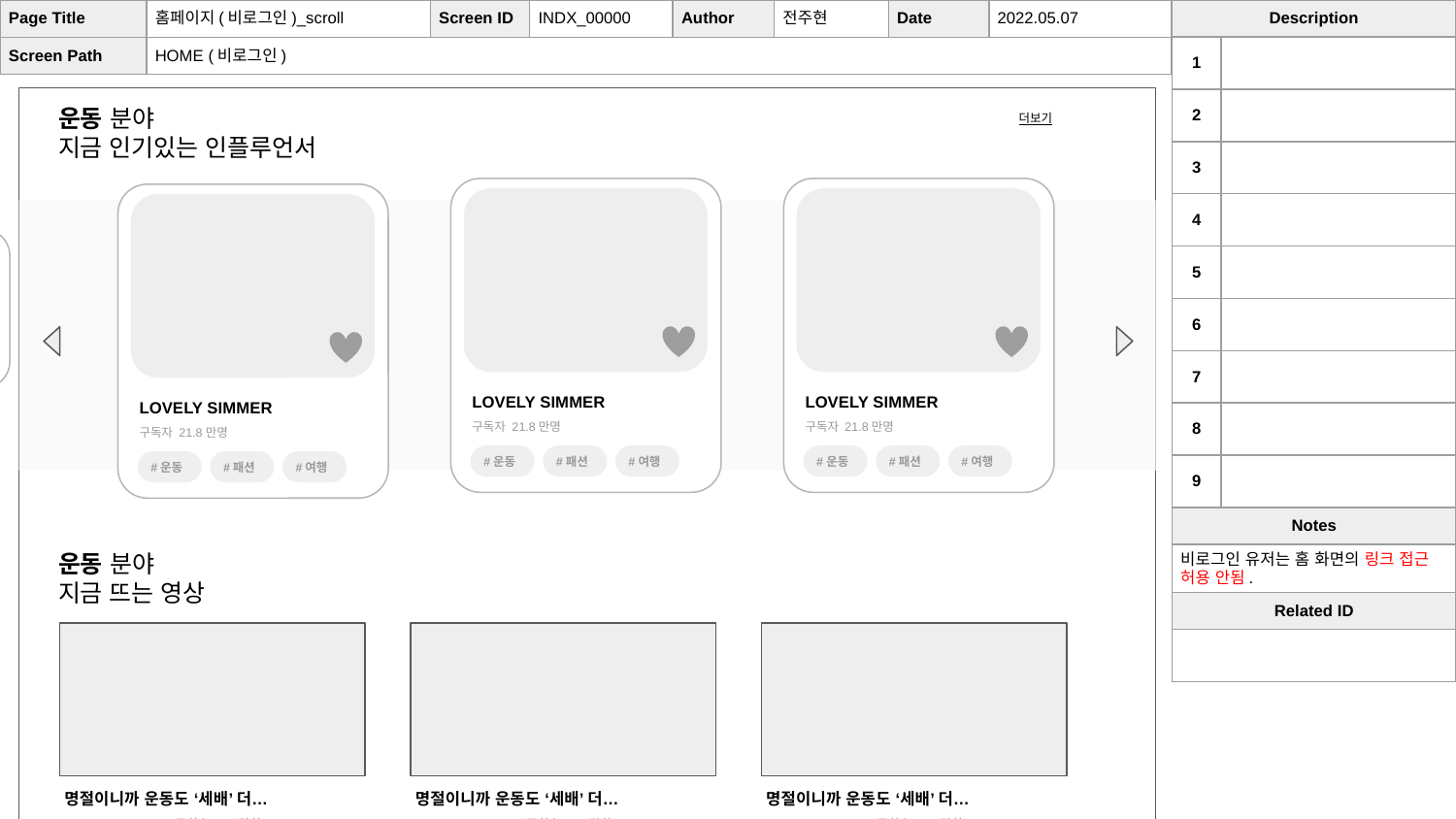

| Page Title | 홈페이지(비로그인)\_scroll | Screen ID | INDX\_00000 | Author | 전주현 | Date | 2022.05.07 |
| --- | --- | --- | --- | --- | --- | --- | --- |
| Screen Path | HOME (비로그인) |  |  |  |  |  |  |
| Description |  |
| --- | --- |
| 1 |  |
| 2 |  |
| 3 |  |
| 4 |  |
| 5 |  |
| 6 |  |
| 7 |  |
| 8 |  |
| 9 |  |
| Notes |  |
| 비로그인 유저는 홈 화면의 링크 접근 허용 안됨. |  |
| Related ID |  |
|  |  |

운동 분야
지금 인기있는 인플루언서
더보기

LOVELY SIMMER
구독자 21.8만명
#여행
#운동
#패션

LOVELY SIMMER
구독자 21.8만명
#여행
#운동
#패션

LOVELY SIMMER
구독자 21.8만명
#여행
#운동
#패션

LOVELY SIMMER
구독자 21.8만명
#운동
#여행
#패션

#운동
#여행
#뷰티
#패션
#먹방
#요리
#개발
#게임
#음악
#동물
#주식
#키즈
운동 분야
지금 뜨는 영상

명절이니까 운동도 ‘세배’ 더…
KIM JONG KOOK • 조회수 254만회
명절이니까 운동도 ‘세배’ 더…
KIM JONG KOOK • 조회수 254만회
명절이니까 운동도 ‘세배’ 더…
KIM JONG KOOK • 조회수 254만회
SCROLL ↓